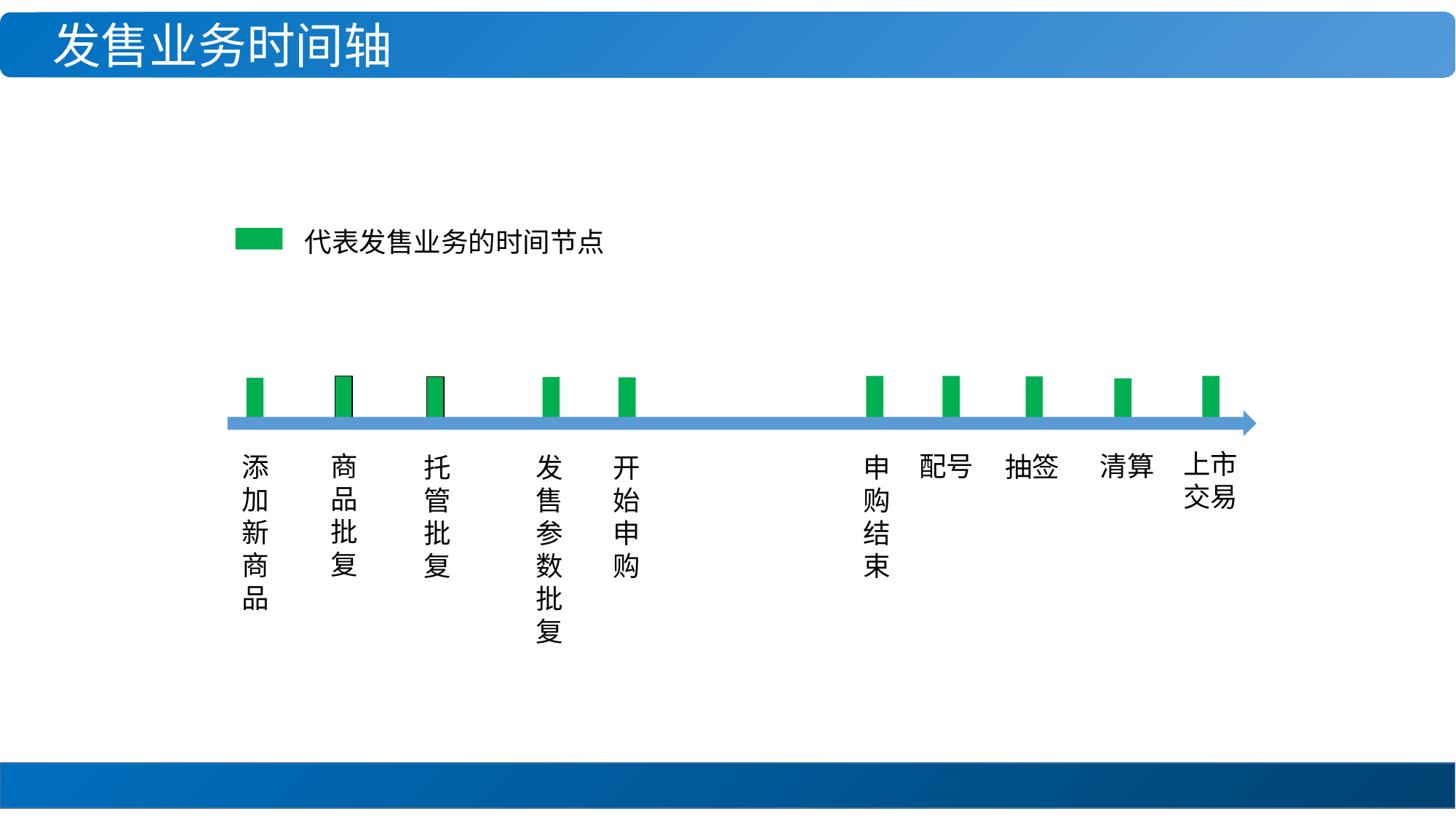

发售业务时间轴

代表发售业务的时间节点

上市
交易
配号
清算
商
品
批
复
添
加
新
商
品
抽签
托
管
批
复
发
售
参
数
批
复
开
始
申
购
申
购
结
束